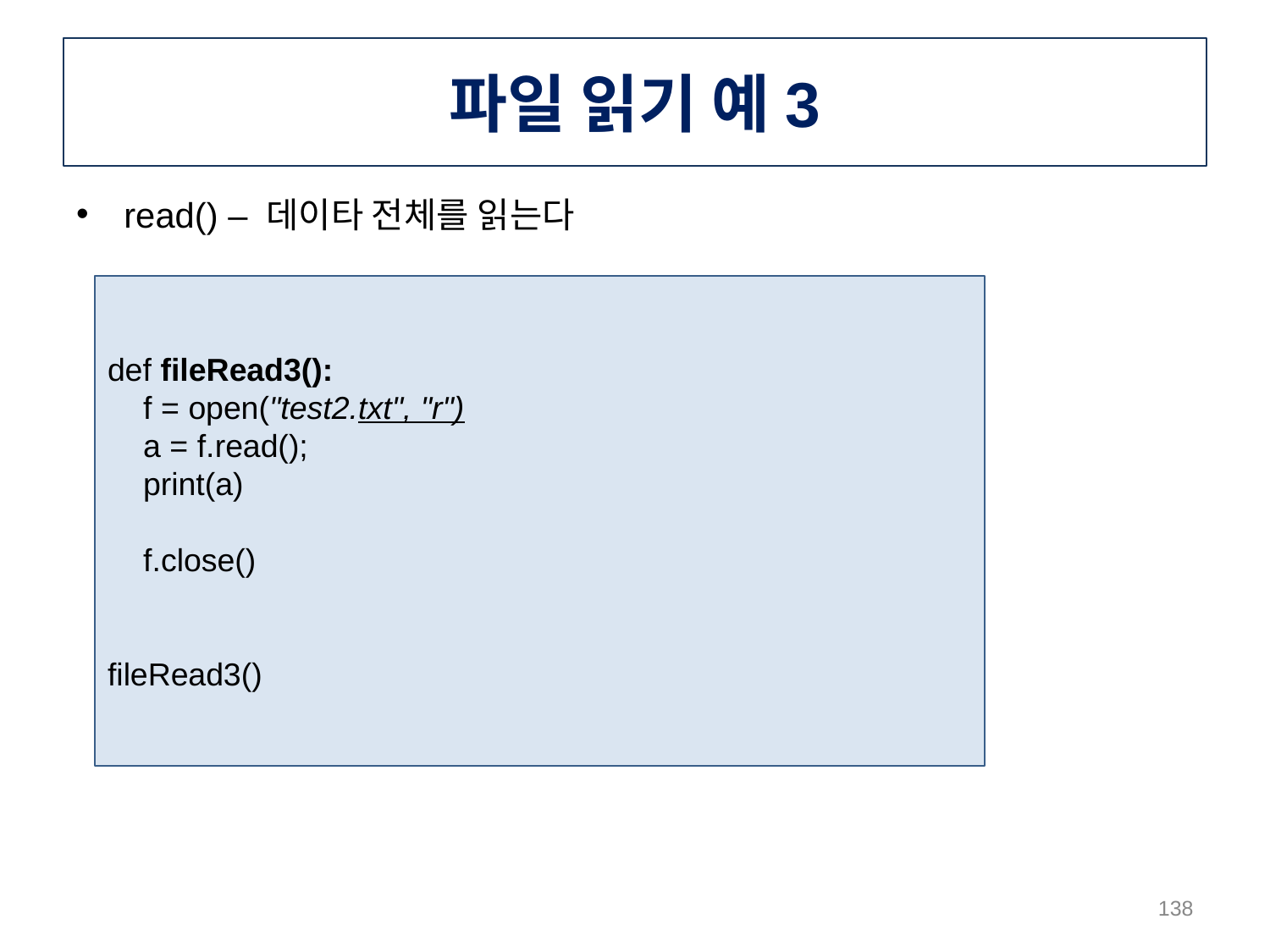

# 파일 읽기 예3
read() – 데이타 전체를 읽는다

def fileRead3():
    f = open("test2.txt", "r")
    a = f.read();
    print(a)

    f.close()

fileRead3()
138